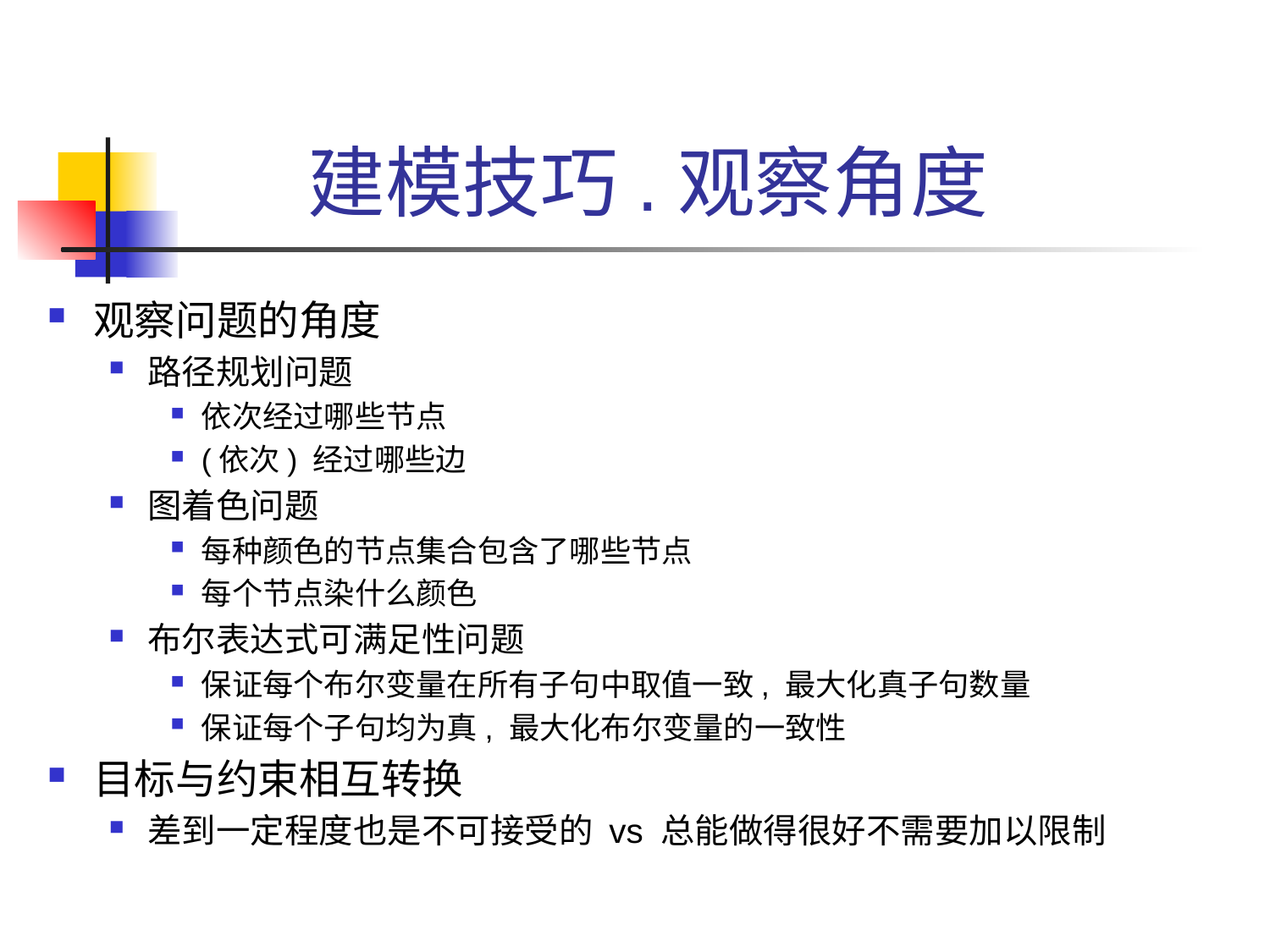

# 建模技巧.观察角度
观察问题的角度
路径规划问题
依次经过哪些节点
(依次) 经过哪些边
图着色问题
每种颜色的节点集合包含了哪些节点
每个节点染什么颜色
布尔表达式可满足性问题
保证每个布尔变量在所有子句中取值一致, 最大化真子句数量
保证每个子句均为真, 最大化布尔变量的一致性
目标与约束相互转换
差到一定程度也是不可接受的 vs 总能做得很好不需要加以限制